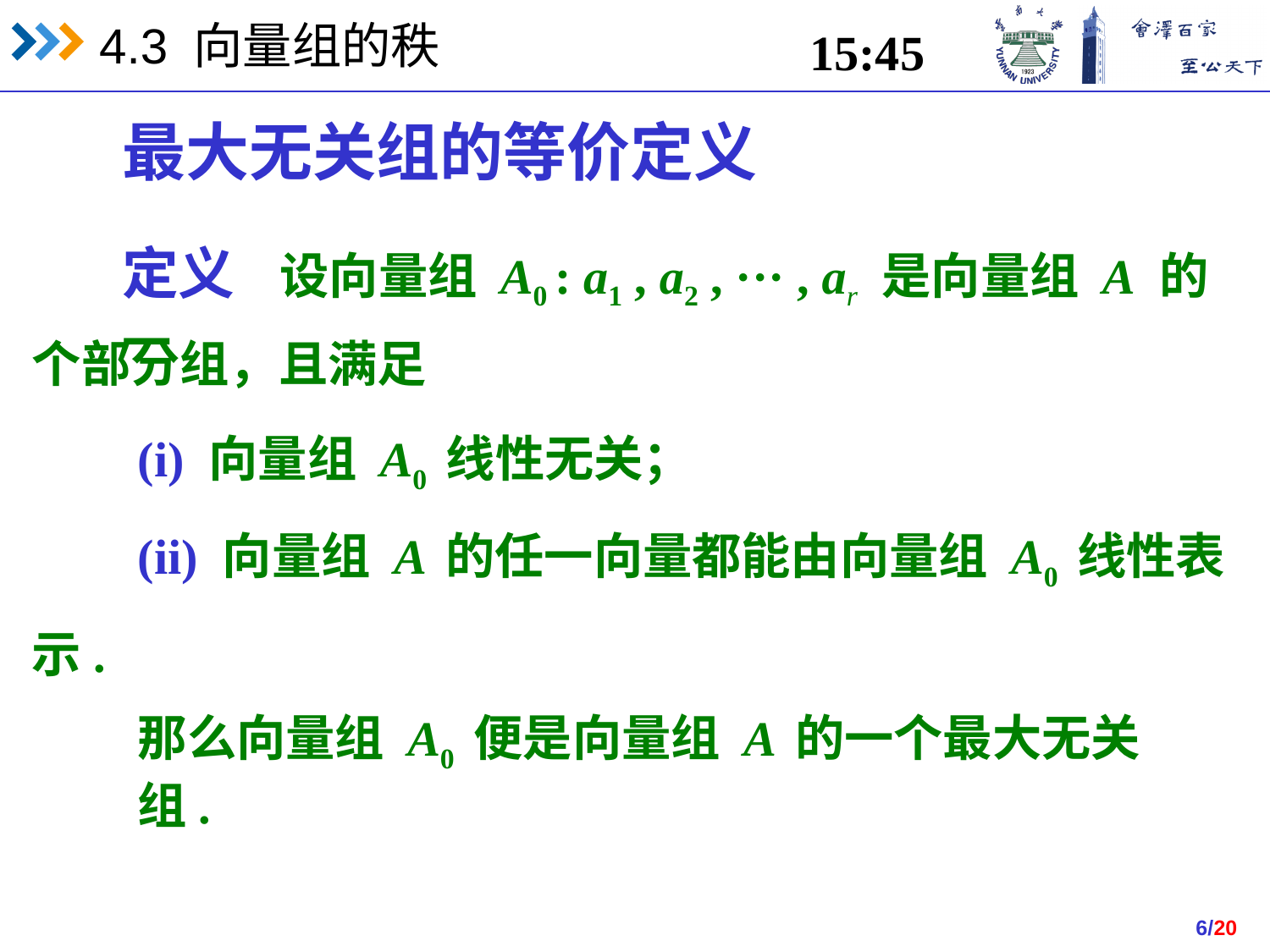

15:45
最大无关组的等价定义
定义    设向量组 A0 : a1 , a2 , ··· , ar 是向量组 A 的一
个部分组，且满足
(i) 向量组 A0 线性无关；
(ii) 向量组 A 的任一向量都能由向量组 A0 线性表
示.
那么向量组 A0 便是向量组 A 的一个最大无关组.